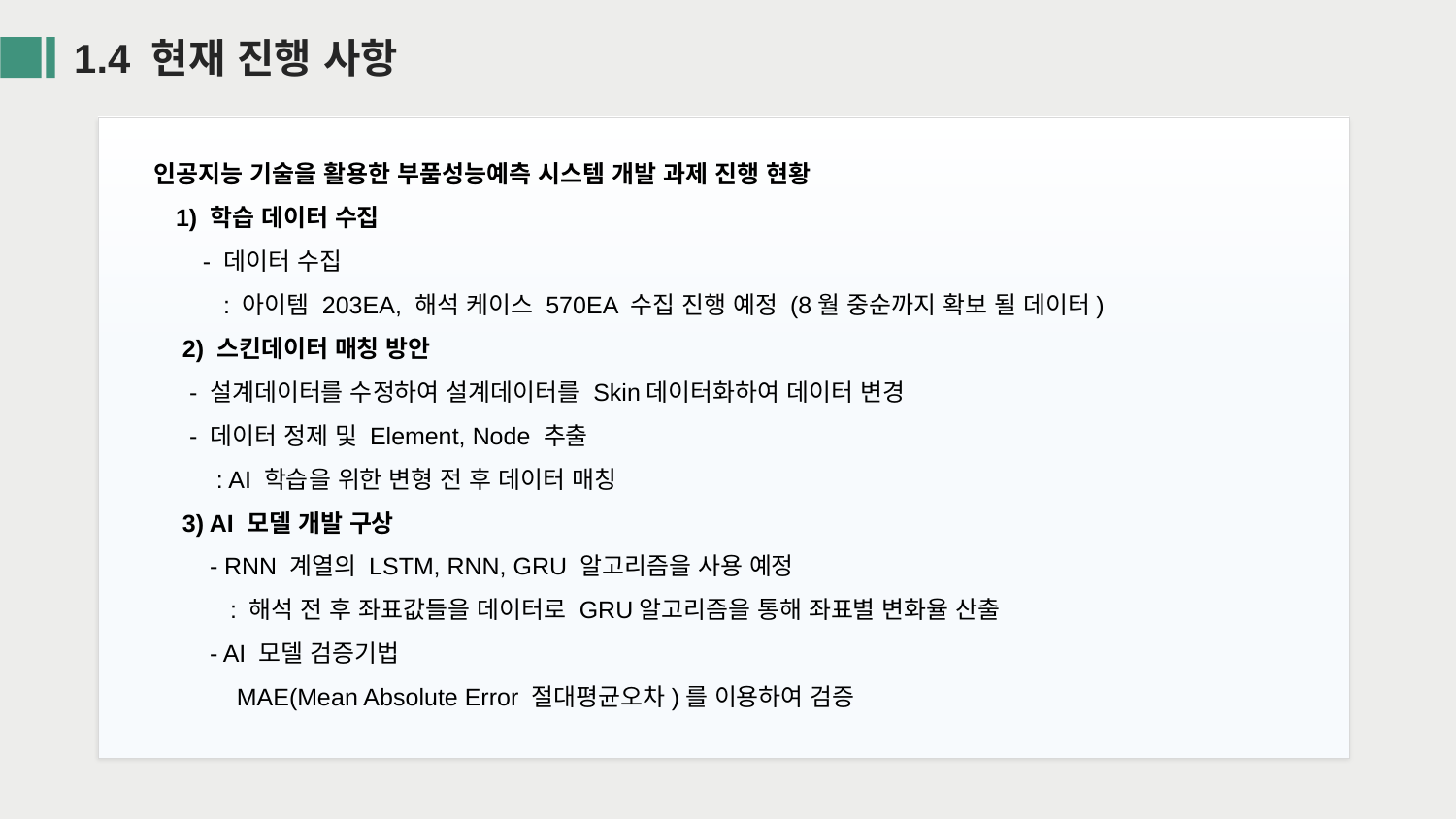

1.4 현재 진행 사항

 인공지능 기술을 활용한 부품성능예측 시스템 개발 과제 진행 현황
     1) 학습 데이터 수집
         - 데이터 수집
            : 아이템 203EA, 해석 케이스 570EA 수집 진행 예정 (8월 중순까지 확보 될 데이터)
      2) 스킨데이터 매칭 방안
       - 설계데이터를 수정하여 설계데이터를 Skin데이터화하여 데이터 변경
       - 데이터 정제 및 Element, Node 추출
           : AI 학습을 위한 변형 전 후 데이터 매칭
      3) AI 모델 개발 구상
          - RNN 계열의 LSTM, RNN, GRU 알고리즘을 사용 예정
             : 해석 전 후 좌표값들을 데이터로 GRU알고리즘을 통해 좌표별 변화율 산출
          - AI 모델 검증기법
              MAE(Mean Absolute Error 절대평균오차)를 이용하여 검증